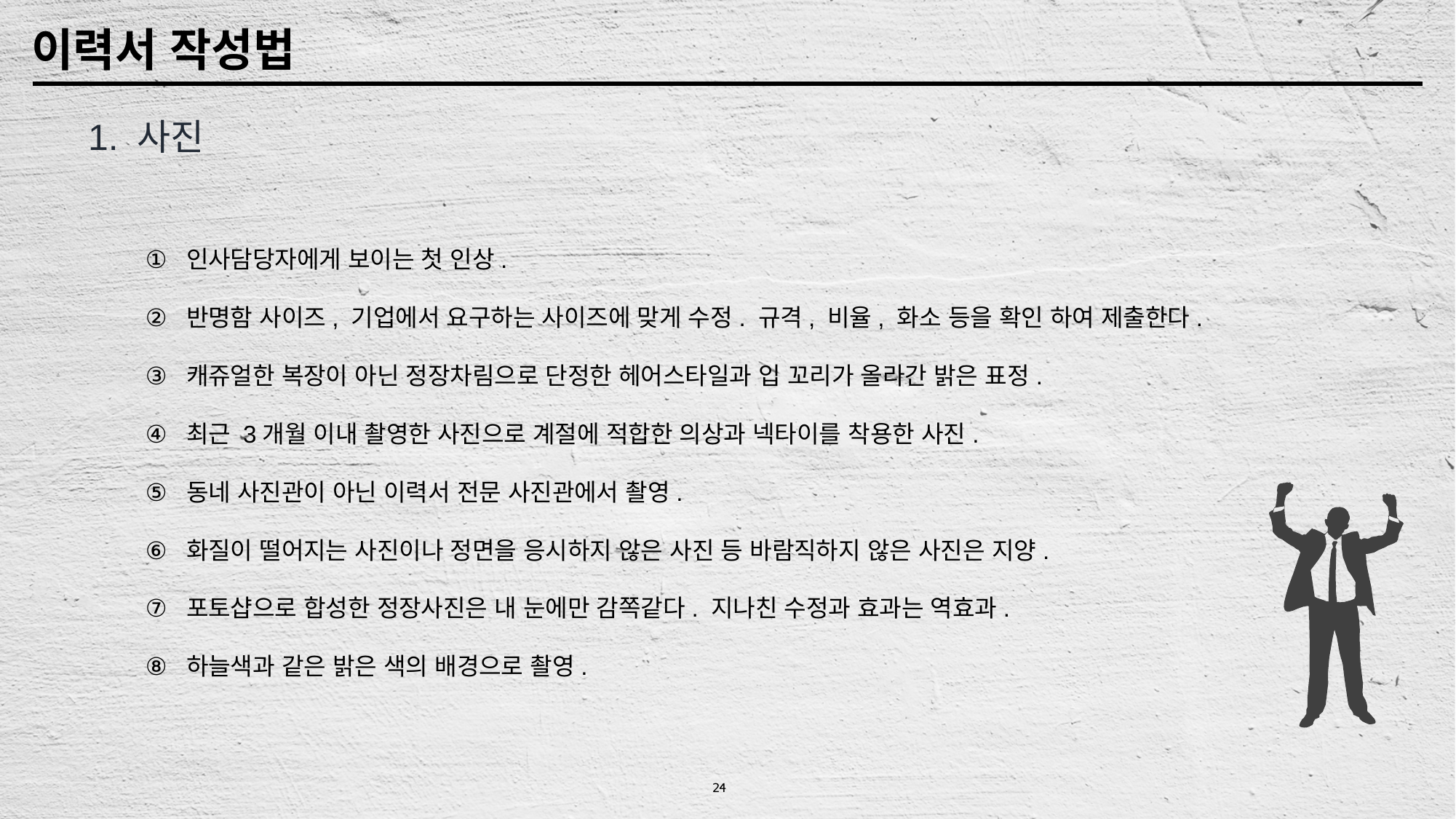

이력서 작성법
1. 사진
인사담당자에게 보이는 첫 인상.
반명함 사이즈, 기업에서 요구하는 사이즈에 맞게 수정. 규격, 비율, 화소 등을 확인 하여 제출한다.
캐쥬얼한 복장이 아닌 정장차림으로 단정한 헤어스타일과 입 꼬리가 올라간 밝은 표정.
최근 3개월 이내 촬영한 사진으로 계절에 적합한 의상과 넥타이를 착용한 사진.
동네 사진관이 아닌 이력서 전문 사진관에서 촬영.
화질이 떨어지는 사진이나 정면을 응시하지 않은 사진 등 바람직하지 않은 사진은 지양.
포토샵으로 합성한 정장사진은 내 눈에만 감쪽같다. 지나친 수정과 효과는 역효과.
하늘색과 같은 밝은 색의 배경으로 촬영.

24